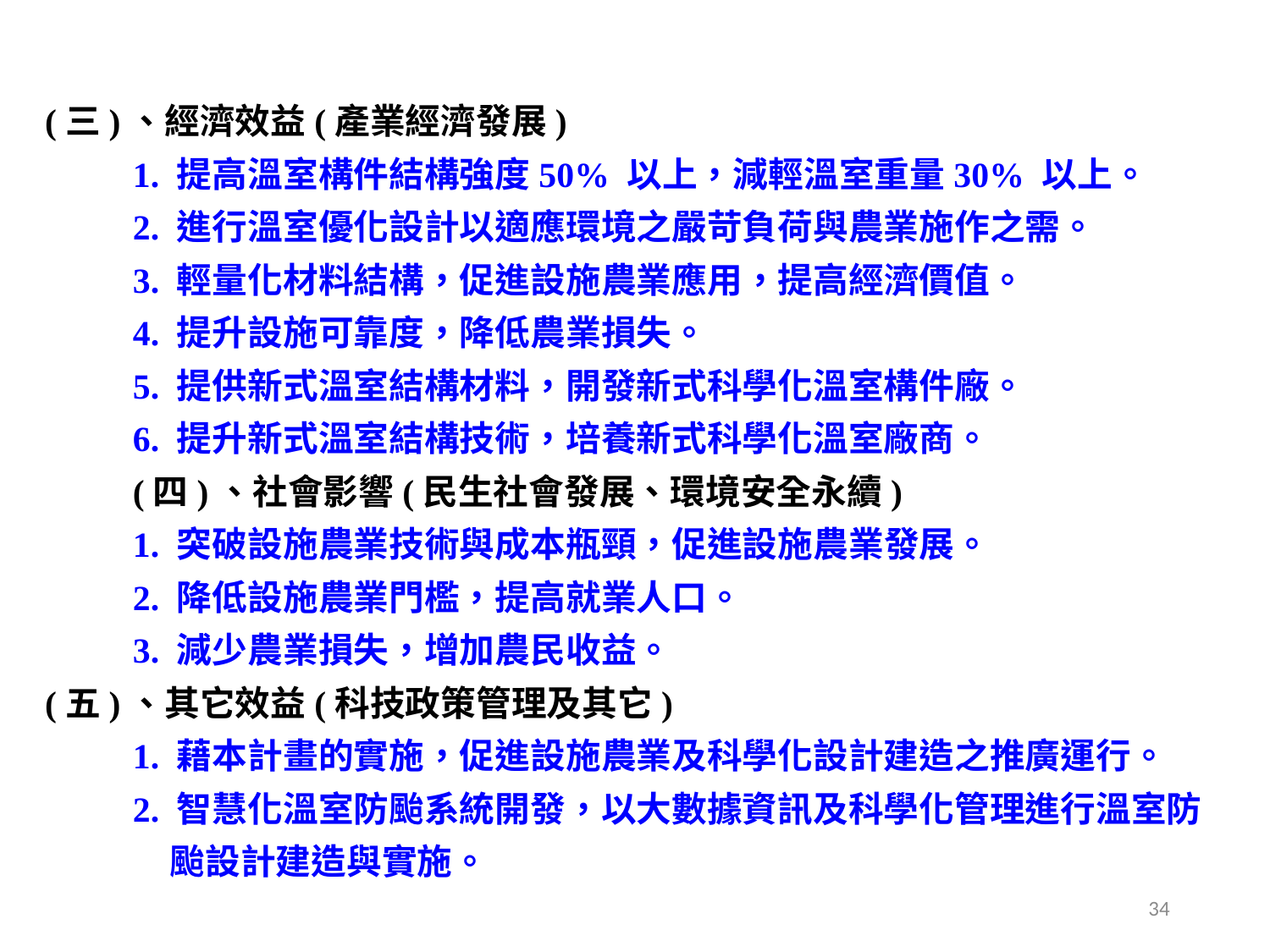

(三)、經濟效益(產業經濟發展)
1. 提高溫室構件結構強度50% 以上，減輕溫室重量30% 以上。
2. 進行溫室優化設計以適應環境之嚴苛負荷與農業施作之需。
3. 輕量化材料結構，促進設施農業應用，提高經濟價值。
4. 提升設施可靠度，降低農業損失。
5. 提供新式溫室結構材料，開發新式科學化溫室構件廠。
6. 提升新式溫室結構技術，培養新式科學化溫室廠商。
(四)、社會影響(民生社會發展、環境安全永續)
1. 突破設施農業技術與成本瓶頸，促進設施農業發展。
2. 降低設施農業門檻，提高就業人口。
3. 減少農業損失，增加農民收益。
(五)、其它效益(科技政策管理及其它)
1. 藉本計畫的實施，促進設施農業及科學化設計建造之推廣運行。
2. 智慧化溫室防颱系統開發，以大數據資訊及科學化管理進行溫室防颱設計建造與實施。
34